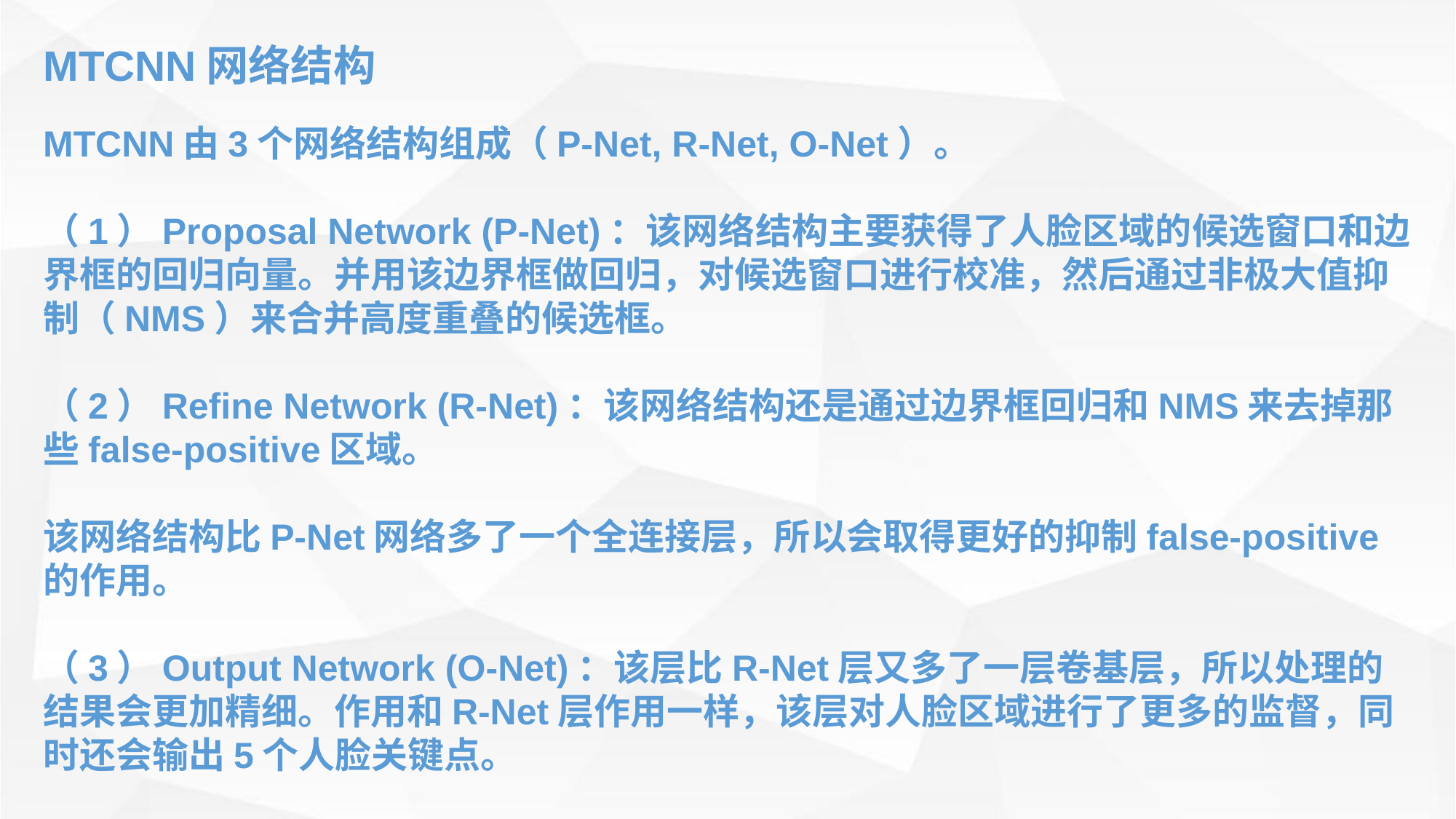

MTCNN网络结构
MTCNN由3个网络结构组成（P-Net, R-Net, O-Net）。

（1）Proposal Network (P-Net)：该网络结构主要获得了人脸区域的候选窗口和边界框的回归向量。并用该边界框做回归，对候选窗口进行校准，然后通过非极大值抑制（NMS）来合并高度重叠的候选框。

（2）Refine Network (R-Net)：该网络结构还是通过边界框回归和NMS来去掉那些false-positive区域。

该网络结构比P-Net网络多了一个全连接层，所以会取得更好的抑制false-positive的作用。

（3）Output Network (O-Net)：该层比R-Net层又多了一层卷基层，所以处理的结果会更加精细。作用和R-Net层作用一样，该层对人脸区域进行了更多的监督，同时还会输出5个人脸关键点。